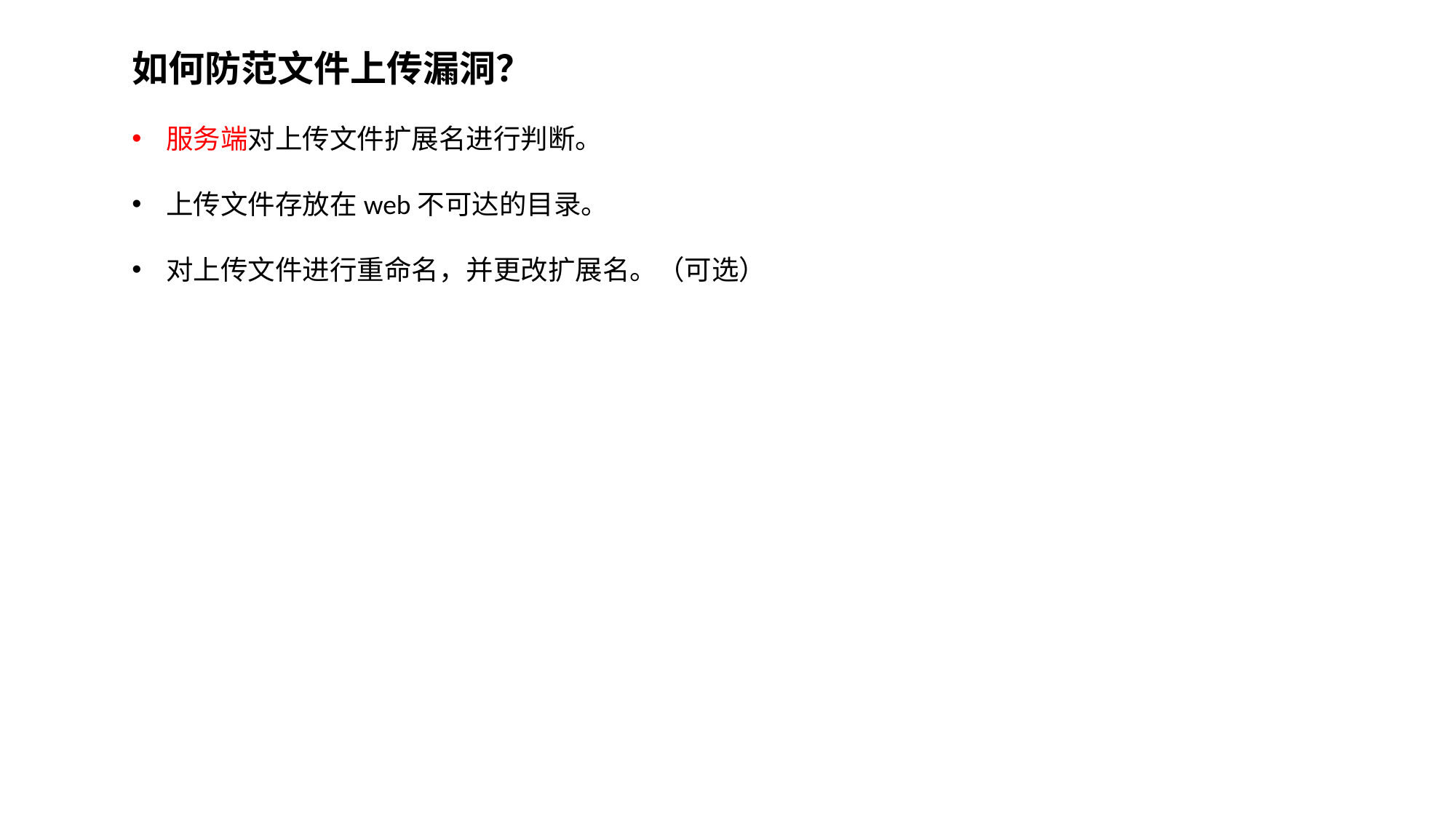

如何防范文件上传漏洞？

服务端对上传文件扩展名进行判断。

上传文件存放在web不可达的目录。

对上传文件进行重命名，并更改扩展名。（可选）